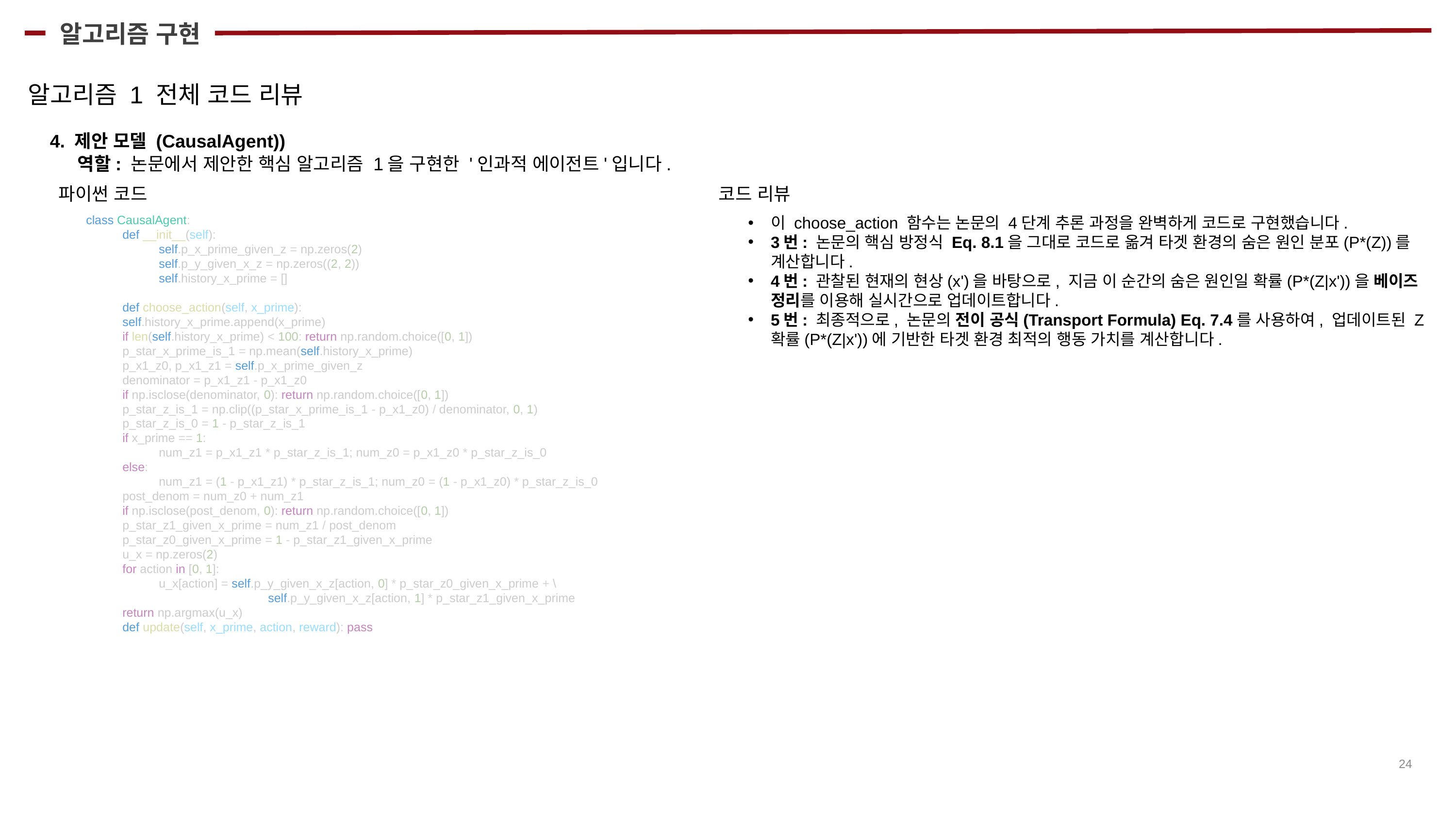

알고리즘 구현
알고리즘 1 전체 코드 리뷰
4. 제안 모델 (CausalAgent))
역할: 논문에서 제안한 핵심 알고리즘 1을 구현한 '인과적 에이전트'입니다.
코드 리뷰
파이썬 코드
class CausalAgent:
def __init__(self):
self.p_x_prime_given_z = np.zeros(2)
self.p_y_given_x_z = np.zeros((2, 2))
self.history_x_prime = []

def choose_action(self, x_prime):
self.history_x_prime.append(x_prime)
if len(self.history_x_prime) < 100: return np.random.choice([0, 1])
p_star_x_prime_is_1 = np.mean(self.history_x_prime)
p_x1_z0, p_x1_z1 = self.p_x_prime_given_z
denominator = p_x1_z1 - p_x1_z0
if np.isclose(denominator, 0): return np.random.choice([0, 1])
p_star_z_is_1 = np.clip((p_star_x_prime_is_1 - p_x1_z0) / denominator, 0, 1)
p_star_z_is_0 = 1 - p_star_z_is_1
if x_prime == 1:
num_z1 = p_x1_z1 * p_star_z_is_1; num_z0 = p_x1_z0 * p_star_z_is_0
else:
num_z1 = (1 - p_x1_z1) * p_star_z_is_1; num_z0 = (1 - p_x1_z0) * p_star_z_is_0
post_denom = num_z0 + num_z1
if np.isclose(post_denom, 0): return np.random.choice([0, 1])
p_star_z1_given_x_prime = num_z1 / post_denom
p_star_z0_given_x_prime = 1 - p_star_z1_given_x_prime
u_x = np.zeros(2)
for action in [0, 1]:
u_x[action] = self.p_y_given_x_z[action, 0] * p_star_z0_given_x_prime + \
self.p_y_given_x_z[action, 1] * p_star_z1_given_x_prime
return np.argmax(u_x)
def update(self, x_prime, action, reward): pass
이 choose_action 함수는 논문의 4단계 추론 과정을 완벽하게 코드로 구현했습니다.
3번: 논문의 핵심 방정식 Eq. 8.1을 그대로 코드로 옮겨 타겟 환경의 숨은 원인 분포(P*(Z))를 계산합니다.
4번: 관찰된 현재의 현상(x')을 바탕으로, 지금 이 순간의 숨은 원인일 확률(P*(Z|x'))을 베이즈 정리를 이용해 실시간으로 업데이트합니다.
5번: 최종적으로, 논문의 전이 공식(Transport Formula) Eq. 7.4를 사용하여, 업데이트된 Z 확률(P*(Z|x'))에 기반한 타겟 환경 최적의 행동 가치를 계산합니다.
24